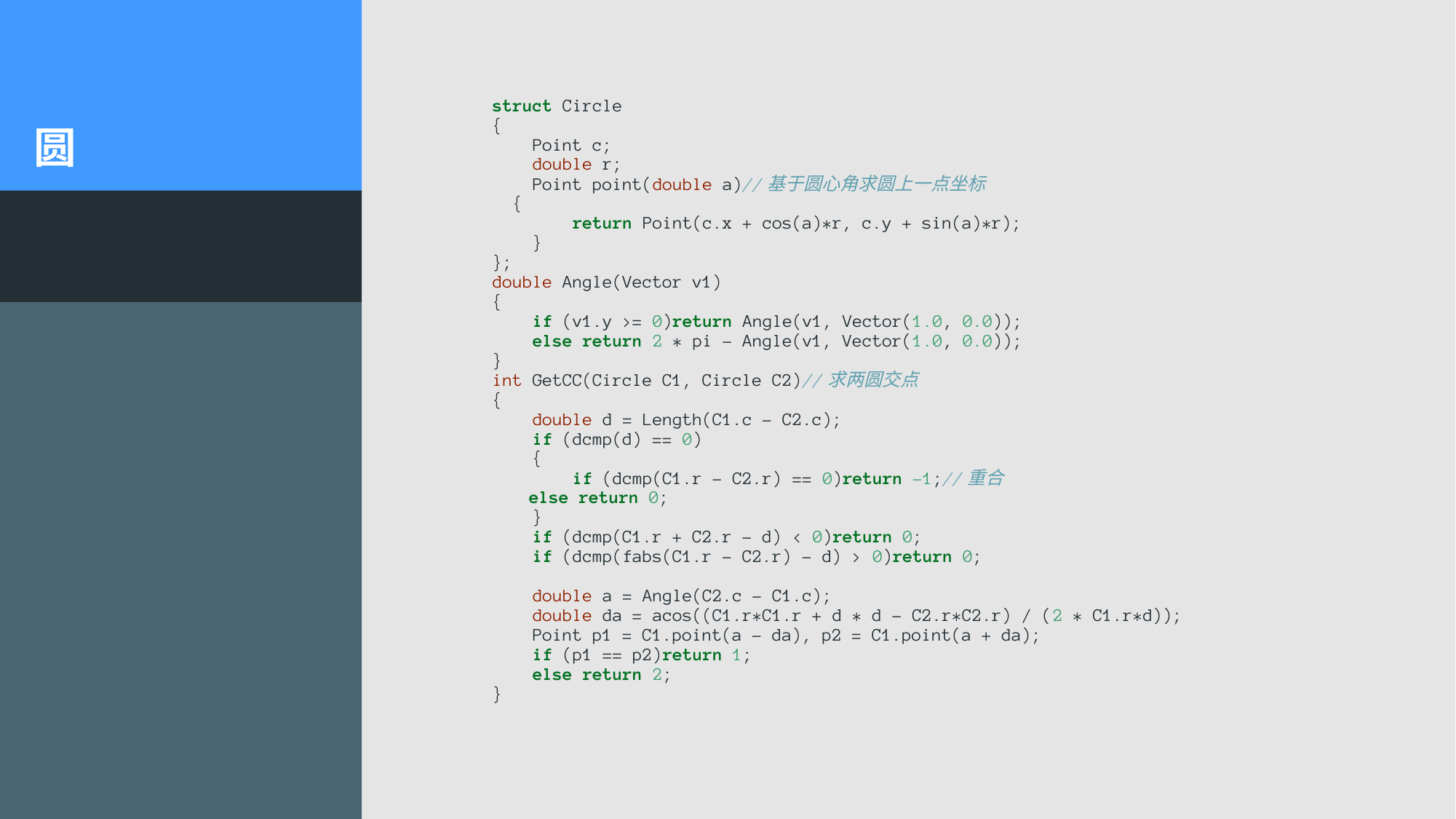

struct Circle
{
    Point c;
    double r;
    Point point(double a)//基于圆心角求圆上一点坐标
    {
        return Point(c.x + cos(a)*r, c.y + sin(a)*r);
    }
};
double Angle(Vector v1)
{
    if (v1.y >= 0)return Angle(v1, Vector(1.0, 0.0));
    else return 2 * pi - Angle(v1, Vector(1.0, 0.0));
}
int GetCC(Circle C1, Circle C2)//求两圆交点
{
    double d = Length(C1.c - C2.c);
    if (dcmp(d) == 0)
    {
        if (dcmp(C1.r - C2.r) == 0)return -1;//重合
        else return 0;
    }
    if (dcmp(C1.r + C2.r - d) < 0)return 0;
    if (dcmp(fabs(C1.r - C2.r) - d) > 0)return 0;
 
    double a = Angle(C2.c - C1.c);
    double da = acos((C1.r*C1.r + d * d - C2.r*C2.r) / (2 * C1.r*d));
    Point p1 = C1.point(a - da), p2 = C1.point(a + da);
    if (p1 == p2)return 1;
    else return 2;
}
# 圆